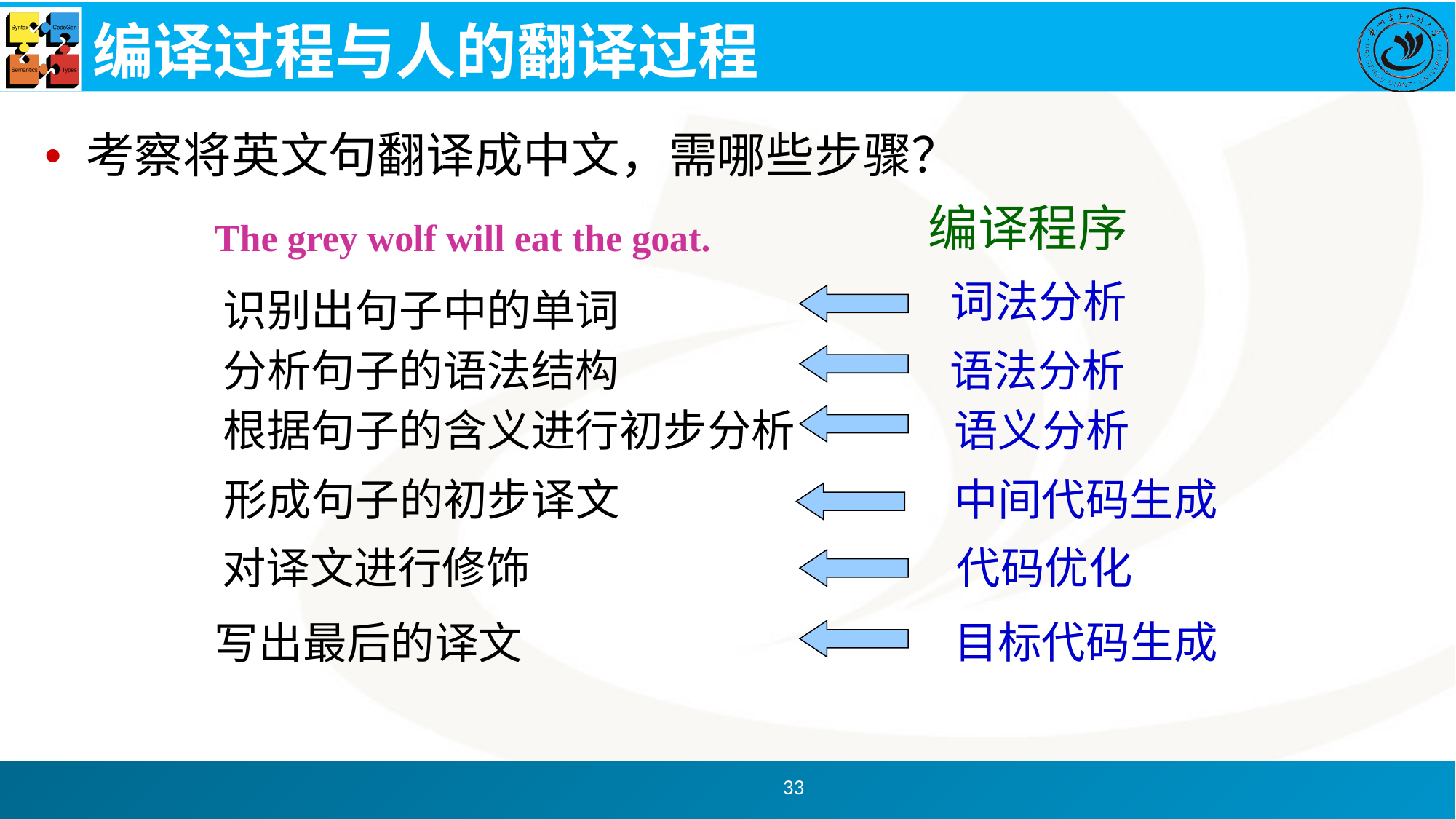

# 编译过程与人的翻译过程
考察将英文句翻译成中文，需哪些步骤？
编译程序
The grey wolf will eat the goat.
词法分析
识别出句子中的单词

分析句子的语法结构
语法分析

根据句子的含义进行初步分析
语义分析

形成句子的初步译文
中间代码生成

对译文进行修饰
代码优化

目标代码生成
写出最后的译文

33